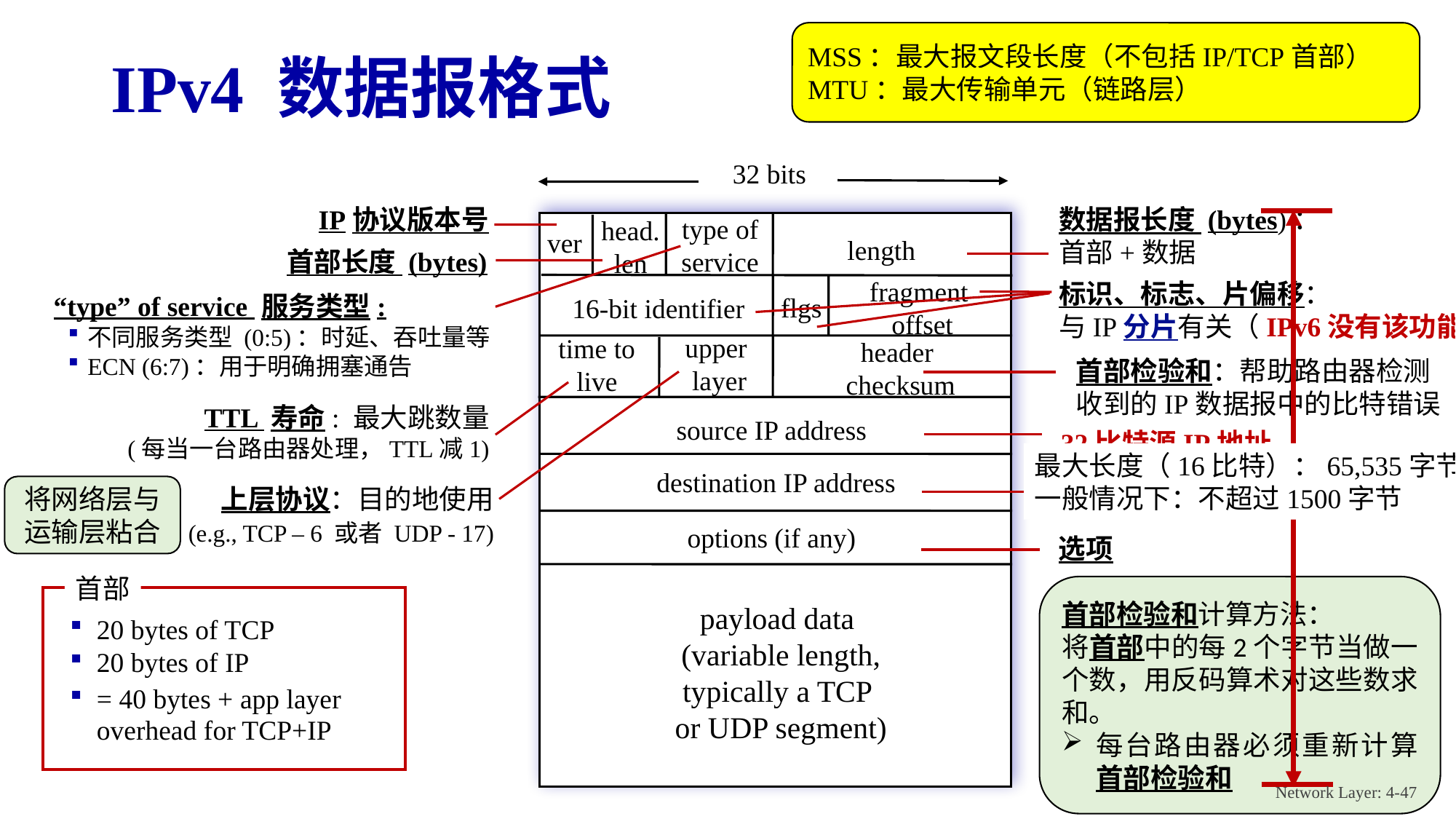

MSS：最大报文段长度（不包括IP/TCP首部）
MTU：最大传输单元（链路层）
# IPv4 数据报格式
32 bits

type of
service
head.
len

ver
length
fragment
 offset

flgs
16-bit identifier
upper
 layer
time to
live
header
 checksum

source IP address

destination IP address

options (if any)

payload data
(variable length,
typically a TCP
or UDP segment)
IP协议版本号

数据报长度 (bytes)：
首部+数据

最大长度（16比特）：65,535字节
一般情况下：不超过1500字节
首部长度 (bytes)

“type” of service 服务类型:
不同服务类型 (0:5)：时延、吞吐量等
ECN (6:7)：用于明确拥塞通告

标识、标志、片偏移：
与IP分片有关（IPv6没有该功能）

首部检验和：帮助路由器检测收到的IP数据报中的比特错误

上层协议：目的地使用
 (e.g., TCP – 6 或者 UDP - 17)

TTL 寿命: 最大跳数量
(每当一台路由器处理，TTL减1)
32比特源IP地址
32比特目的IP地址
将网络层与运输层粘合
选项
首部

20 bytes of TCP
20 bytes of IP
= 40 bytes + app layer overhead for TCP+IP
首部检验和计算方法：
将首部中的每2个字节当做一个数，用反码算术对这些数求和。
每台路由器必须重新计算首部检验和
Network Layer: 4-47